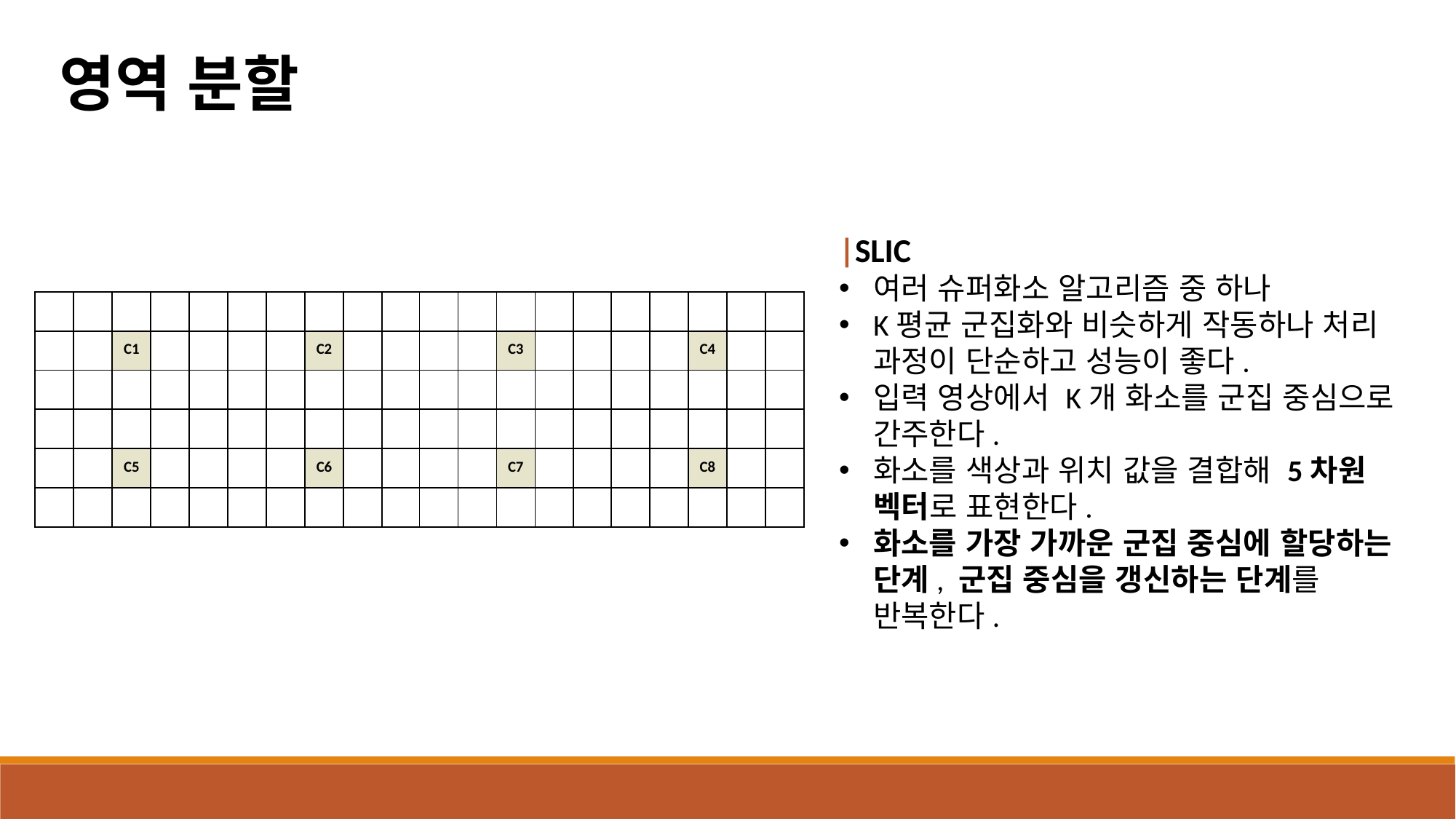

영역 분할
|SLIC
여러 슈퍼화소 알고리즘 중 하나
K평균 군집화와 비슷하게 작동하나 처리 과정이 단순하고 성능이 좋다.
입력 영상에서 K개 화소를 군집 중심으로 간주한다.
화소를 색상과 위치 값을 결합해 5차원 벡터로 표현한다.
화소를 가장 가까운 군집 중심에 할당하는 단계, 군집 중심을 갱신하는 단계를 반복한다.
|  |  |  |  |  |
| --- | --- | --- | --- | --- |
|  |  | C1 |  |  |
|  |  |  |  |  |
|  |  |  |  |  |
| --- | --- | --- | --- | --- |
|  |  | C2 |  |  |
|  |  |  |  |  |
|  |  |  |  |  |
| --- | --- | --- | --- | --- |
|  |  | C3 |  |  |
|  |  |  |  |  |
|  |  |  |  |  |
| --- | --- | --- | --- | --- |
|  |  | C4 |  |  |
|  |  |  |  |  |
|  |  |  |  |  |
| --- | --- | --- | --- | --- |
|  |  | C5 |  |  |
|  |  |  |  |  |
|  |  |  |  |  |
| --- | --- | --- | --- | --- |
|  |  | C6 |  |  |
|  |  |  |  |  |
|  |  |  |  |  |
| --- | --- | --- | --- | --- |
|  |  | C7 |  |  |
|  |  |  |  |  |
|  |  |  |  |  |
| --- | --- | --- | --- | --- |
|  |  | C8 |  |  |
|  |  |  |  |  |